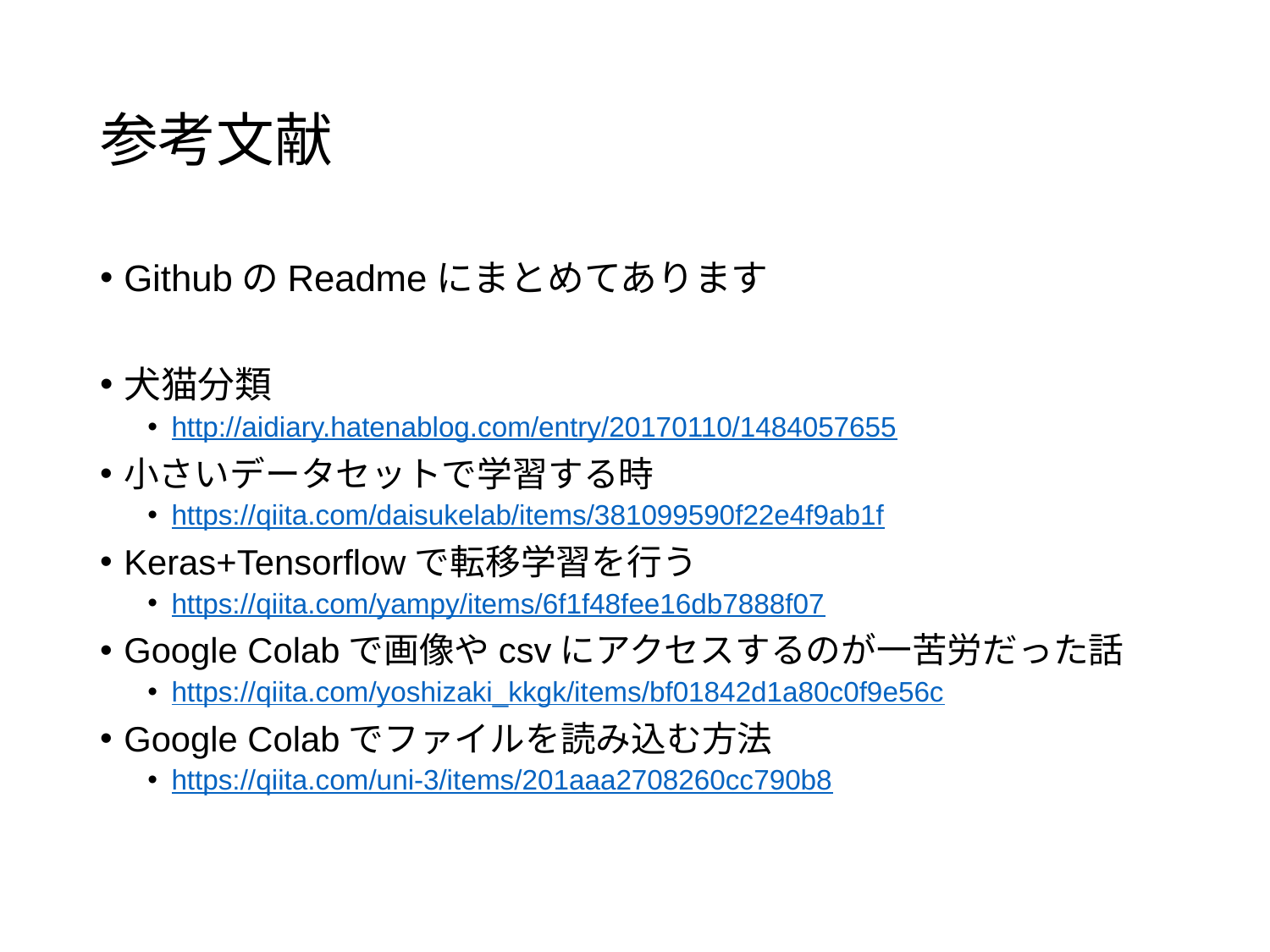

# 参考文献
GithubのReadmeにまとめてあります

犬猫分類
http://aidiary.hatenablog.com/entry/20170110/1484057655
小さいデータセットで学習する時
https://qiita.com/daisukelab/items/381099590f22e4f9ab1f
Keras+Tensorflowで転移学習を行う
https://qiita.com/yampy/items/6f1f48fee16db7888f07
Google Colabで画像やcsvにアクセスするのが一苦労だった話
https://qiita.com/yoshizaki_kkgk/items/bf01842d1a80c0f9e56c
Google Colabでファイルを読み込む方法
https://qiita.com/uni-3/items/201aaa2708260cc790b8